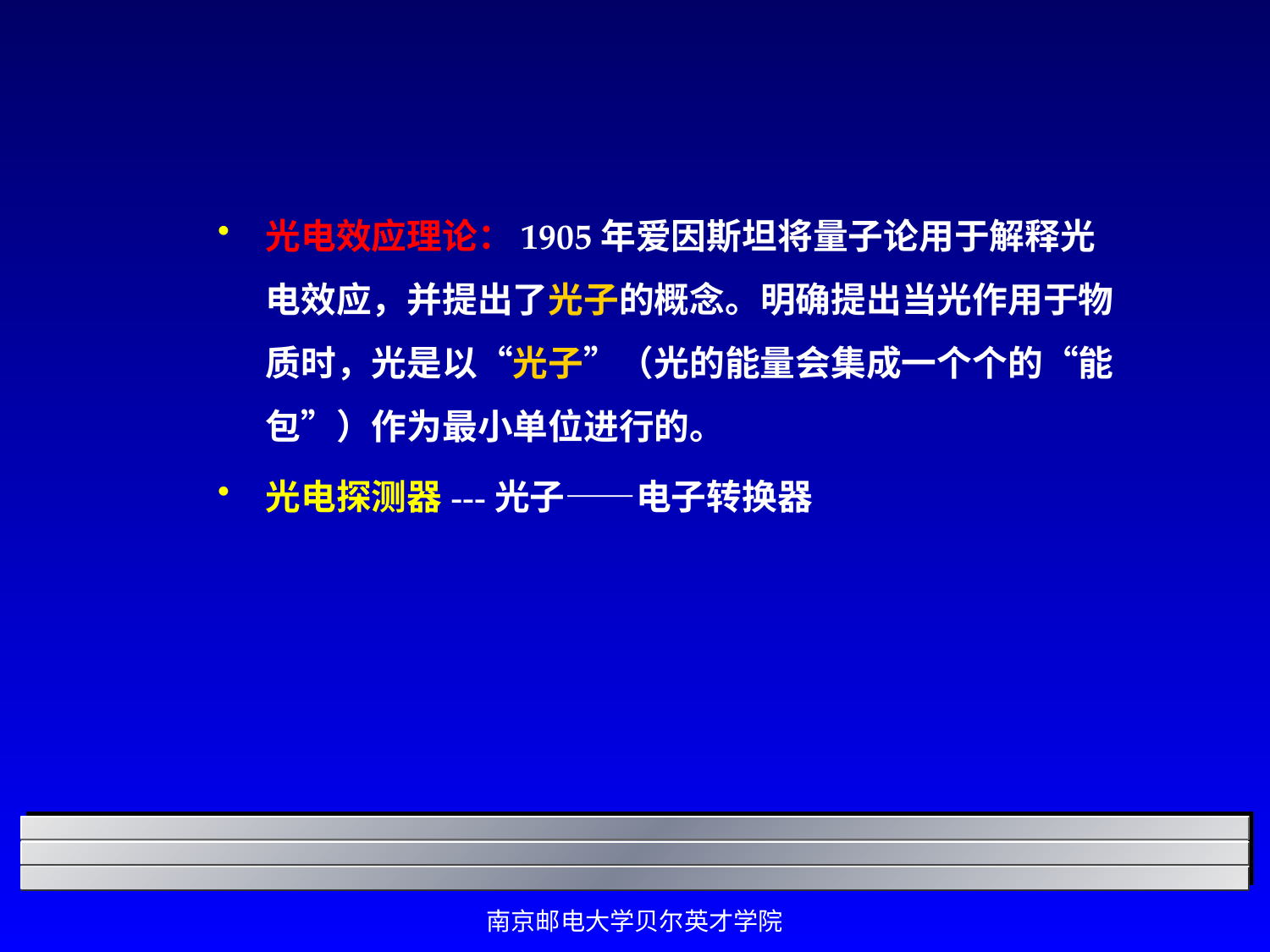

光电效应理论：1905年爱因斯坦将量子论用于解释光电效应，并提出了光子的概念。明确提出当光作用于物质时，光是以“光子”（光的能量会集成一个个的“能包”）作为最小单位进行的。
光电探测器---光子——电子转换器

南京邮电大学贝尔英才学院
5